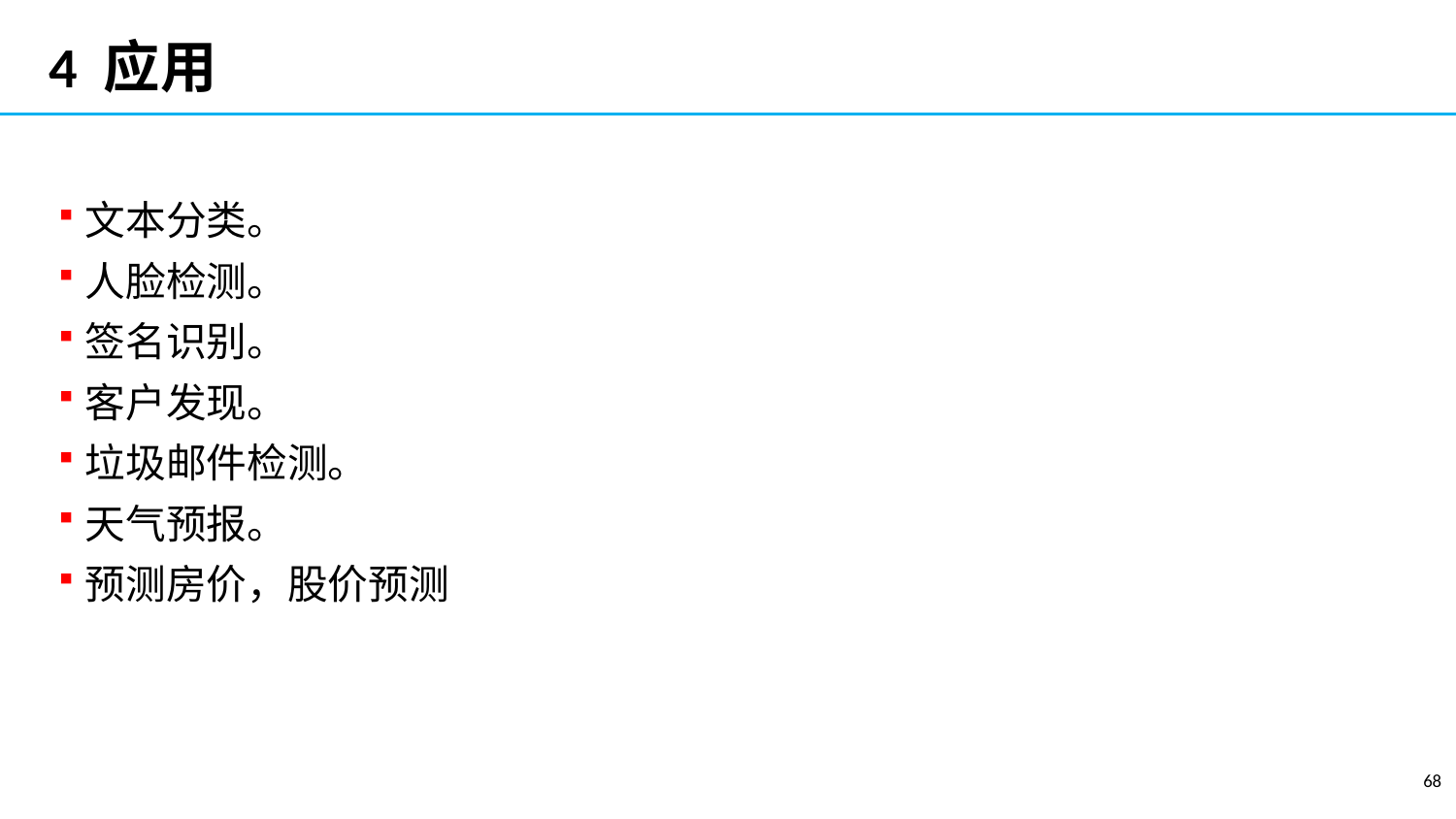

# 4 应用

文本分类。
人脸检测。
签名识别。
客户发现。
垃圾邮件检测。
天气预报。
预测房价，股价预测
68